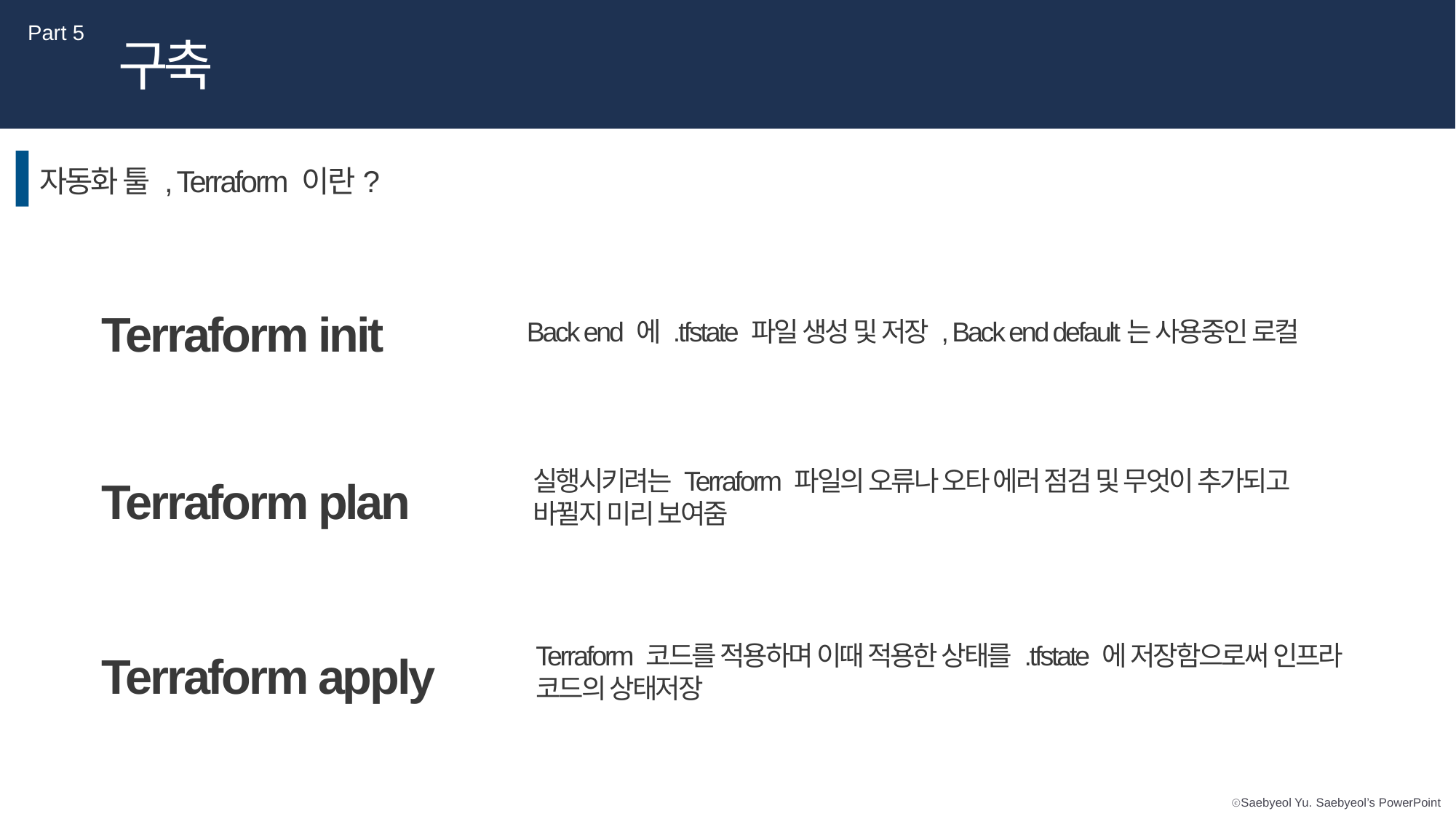

Part 5
구축

자동화 툴 , Terraform 이란?
Terraform init
Back end 에 .tfstate 파일 생성 및 저장 , Back end default는 사용중인 로컬
실행시키려는 Terraform 파일의 오류나 오타 에러 점검 및 무엇이 추가되고 바뀔지 미리 보여줌
Terraform plan
Terraform 코드를 적용하며 이때 적용한 상태를 .tfstate 에 저장함으로써 인프라 코드의 상태저장
Terraform apply